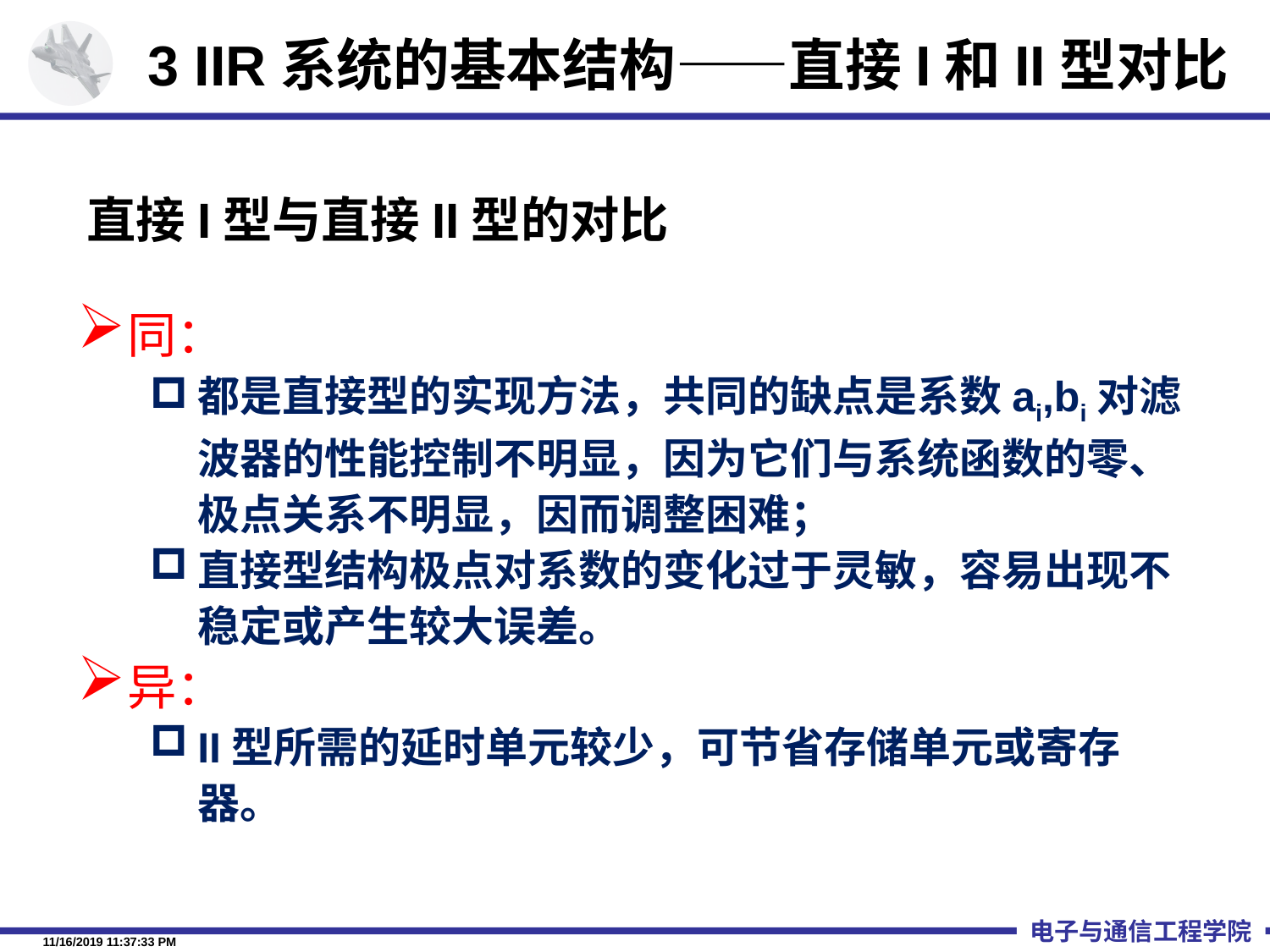

3 IIR系统的基本结构——直接I和II型对比
# 直接I型与直接II型的对比
同：
都是直接型的实现方法，共同的缺点是系数ai,bi对滤波器的性能控制不明显，因为它们与系统函数的零、极点关系不明显，因而调整困难；
直接型结构极点对系数的变化过于灵敏，容易出现不稳定或产生较大误差。
异：
II型所需的延时单元较少，可节省存储单元或寄存器。